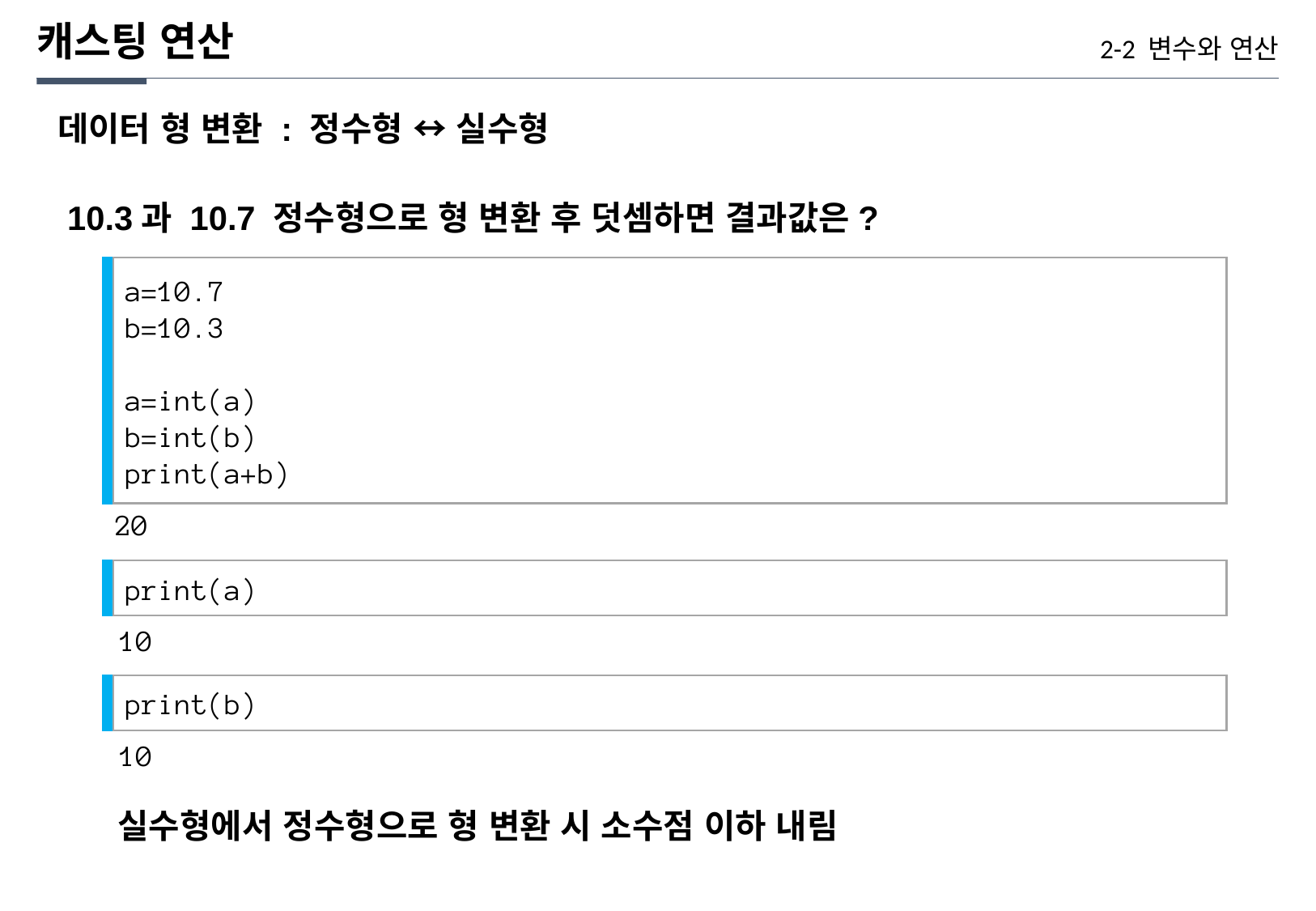

캐스팅 연산
2-2 변수와 연산
데이터 형 변환 : 정수형 ↔ 실수형
10.3과 10.7 정수형으로 형 변환 후 덧셈하면 결과값은?

a=10.7
b=10.3

a=int(a)
b=int(b)
print(a+b)
20

print(a)
10

print(b)
10
실수형에서 정수형으로 형 변환 시 소수점 이하 내림